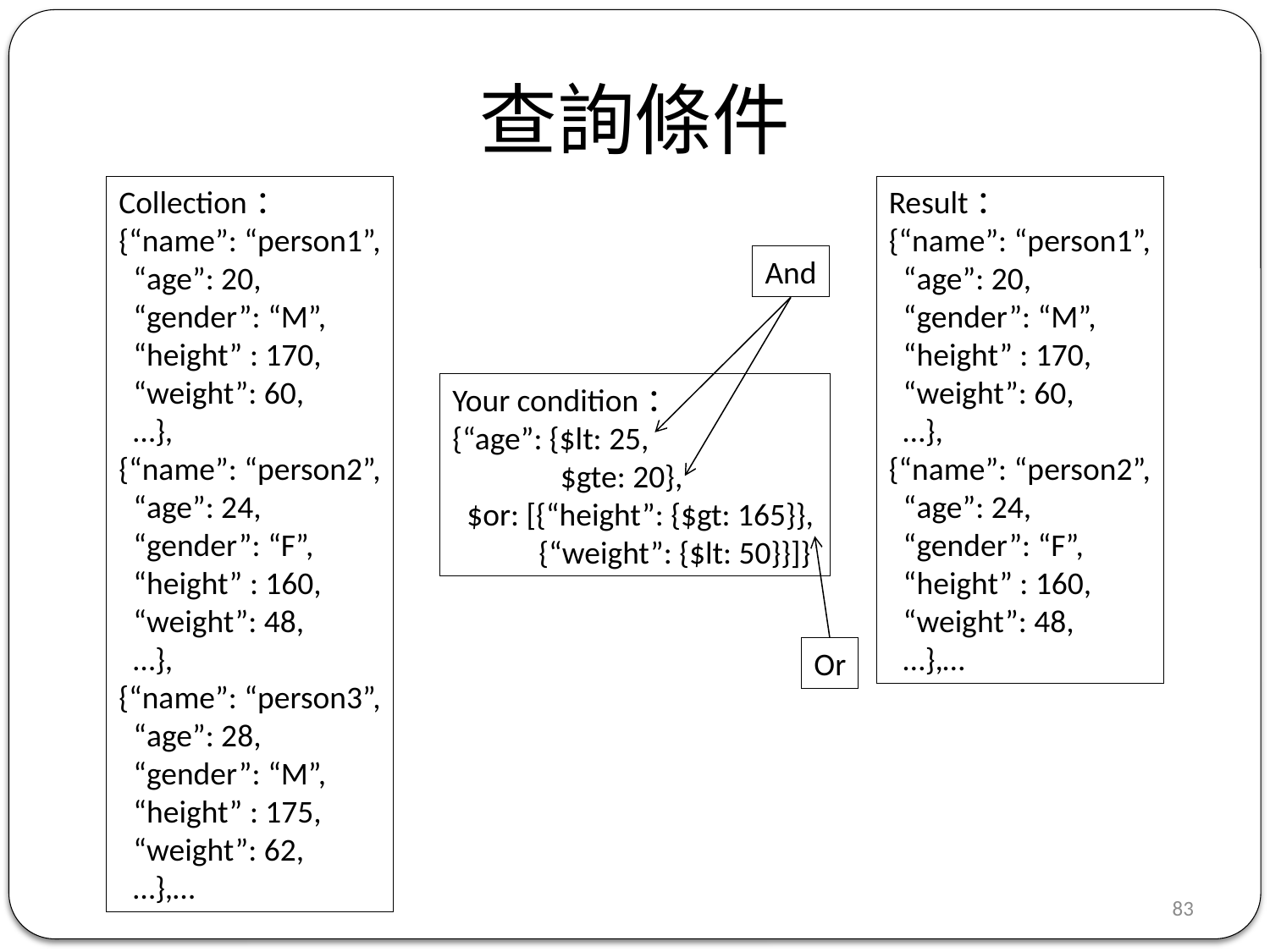

查詢條件
Collection：
{“name”: “person1”,
  “age”: 20,
  “gender”: “M”,
  “height” : 170,
  “weight”: 60,
  …},
{“name”: “person2”,
  “age”: 24,
  “gender”: “F”,
  “height” : 160,
  “weight”: 48,
  …},
{“name”: “person3”,
  “age”: 28,
  “gender”: “M”,
  “height” : 175,
  “weight”: 62,
  …},…
Result：
{“name”: “person1”,
  “age”: 20,
  “gender”: “M”,
  “height” : 170,
  “weight”: 60,
  …},
{“name”: “person2”,
  “age”: 24,
  “gender”: “F”,
  “height” : 160,
  “weight”: 48,
  …},…
And

Your condition：
{“age”: {$lt: 25,
               $gte: 20},
  $or: [{“height”: {$gt: 165}},
            {“weight”: {$lt: 50}}]}

Or
83